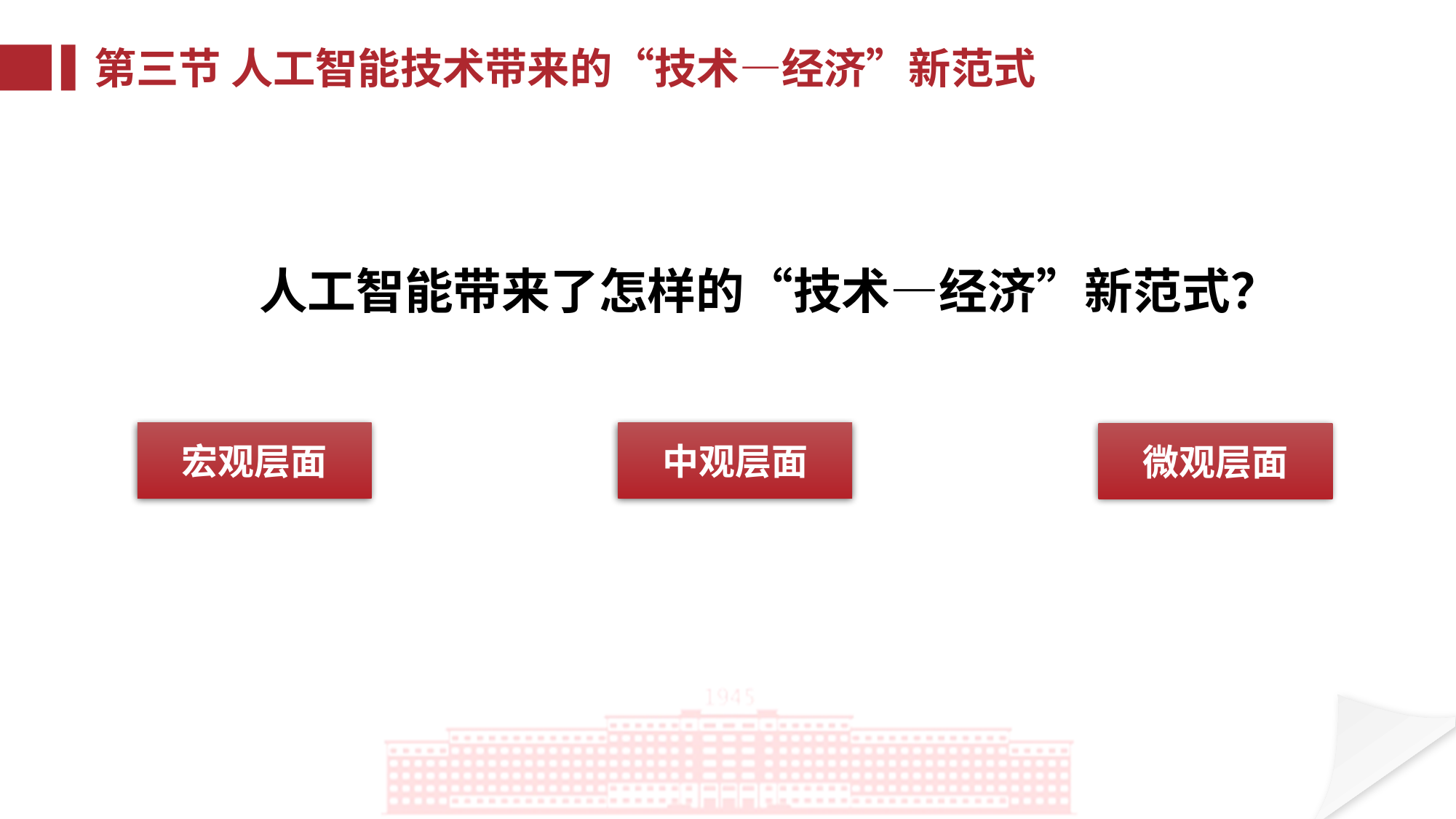

第三节 人工智能技术带来的“技术—经济”新范式

人工智能带来了怎样的“技术—经济”新范式？
宏观层面
中观层面
微观层面